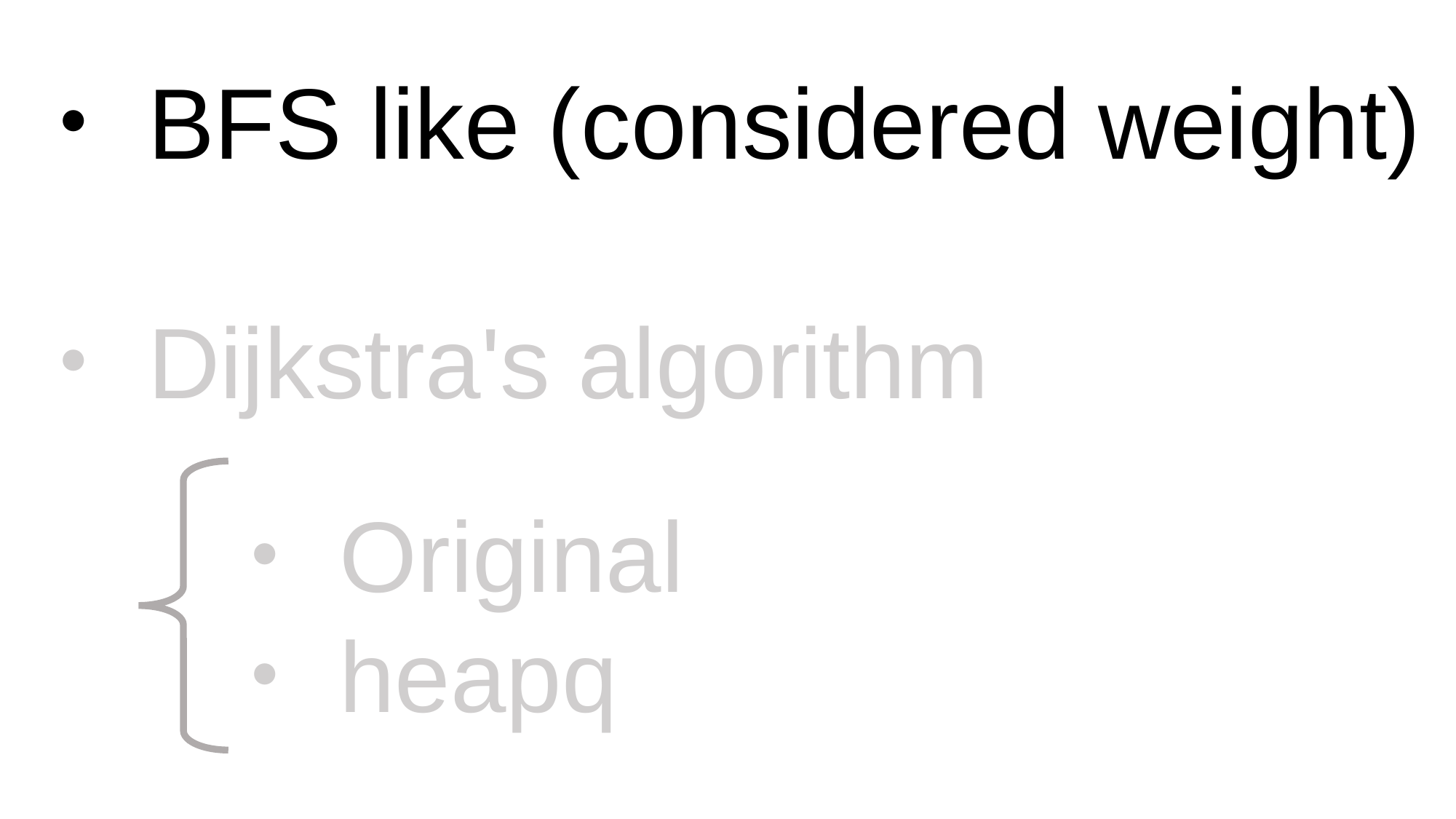

・BFS like (considered weight)

・Dijkstra's algorithm

・Original
・heapq